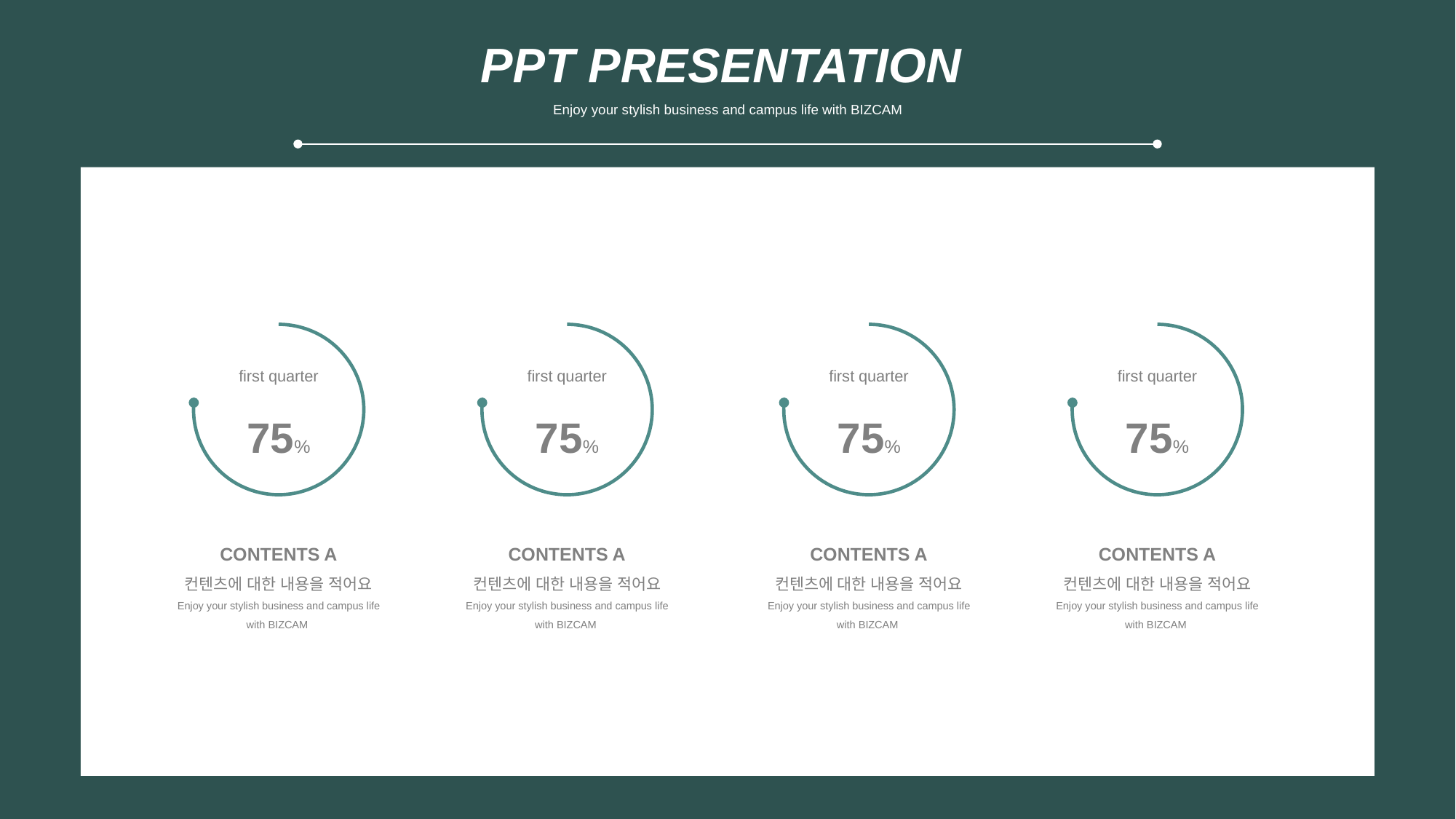

PPT PRESENTATION
Enjoy your stylish business and campus life with BIZCAM

first quarter
75%
first quarter
75%
first quarter
75%
first quarter
75%
CONTENTS A
컨텐츠에 대한 내용을 적어요
Enjoy your stylish business and campus life with BIZCAM
CONTENTS A
컨텐츠에 대한 내용을 적어요
Enjoy your stylish business and campus life with BIZCAM
CONTENTS A
컨텐츠에 대한 내용을 적어요
Enjoy your stylish business and campus life with BIZCAM
CONTENTS A
컨텐츠에 대한 내용을 적어요
Enjoy your stylish business and campus life with BIZCAM